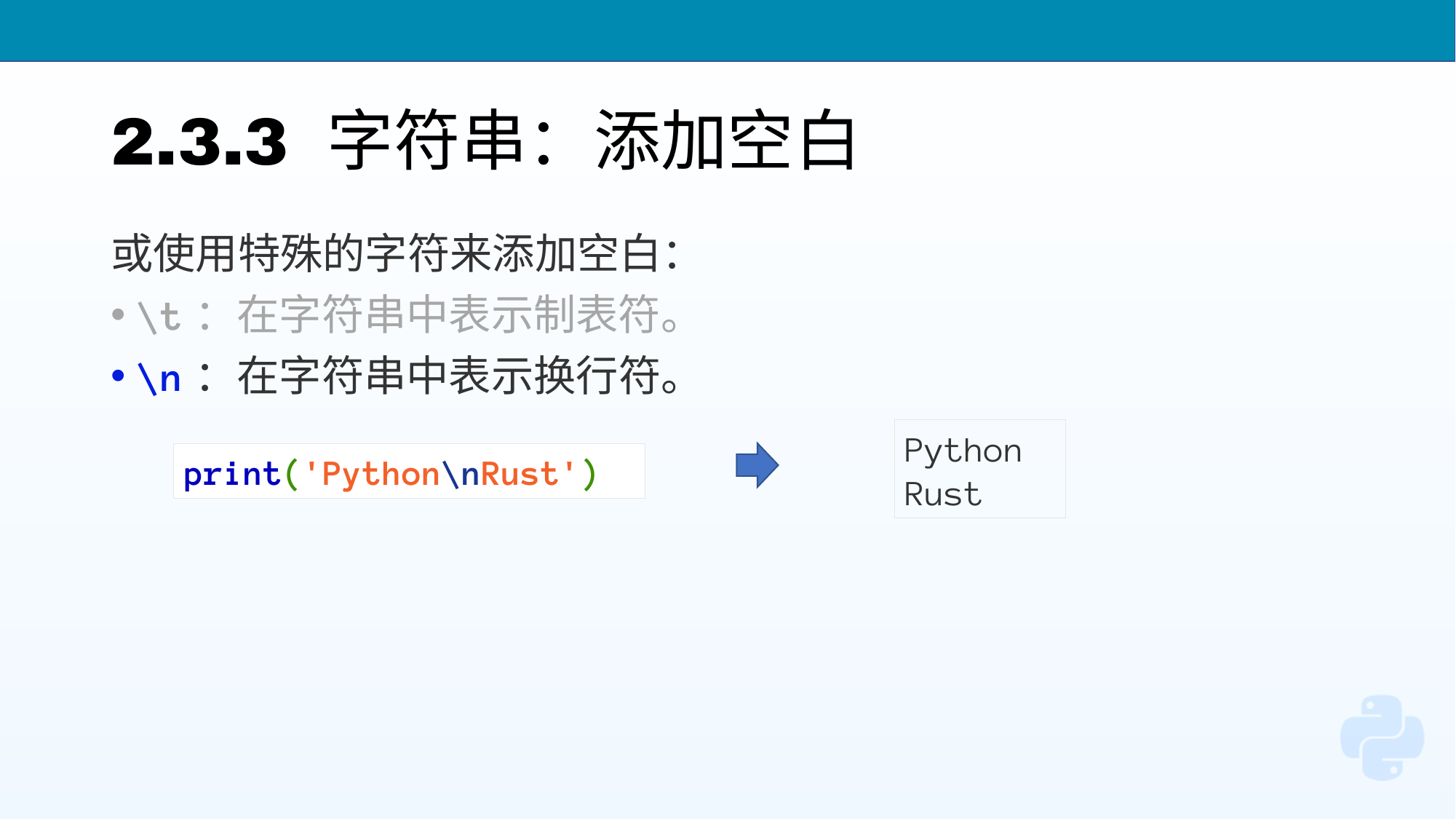

# 2.3.3 字符串：添加空白
或使用特殊的字符来添加空白：
\t：在字符串中表示制表符。
\n：在字符串中表示换行符。

Python
Rust

print('Python\nRust')